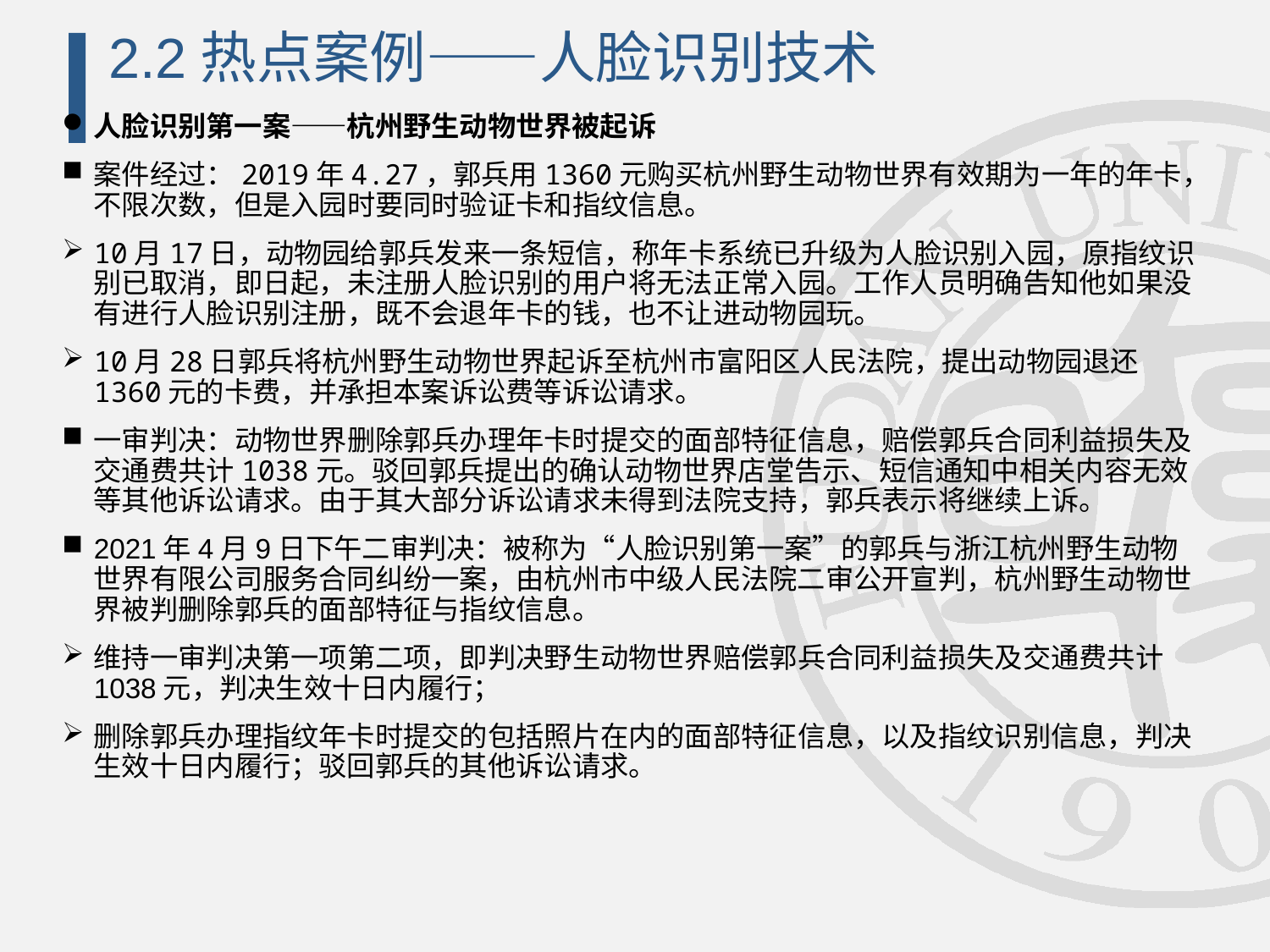

# 2.2热点案例——人脸识别技术
人脸识别第一案——杭州野生动物世界被起诉
案件经过：2019年4.27，郭兵用1360元购买杭州野生动物世界有效期为一年的年卡，不限次数，但是入园时要同时验证卡和指纹信息。
10月17日，动物园给郭兵发来一条短信，称年卡系统已升级为人脸识别入园，原指纹识别已取消，即日起，未注册人脸识别的用户将无法正常入园。工作人员明确告知他如果没有进行人脸识别注册，既不会退年卡的钱，也不让进动物园玩。
10月28日郭兵将杭州野生动物世界起诉至杭州市富阳区人民法院，提出动物园退还1360元的卡费，并承担本案诉讼费等诉讼请求。
一审判决：动物世界删除郭兵办理年卡时提交的面部特征信息，赔偿郭兵合同利益损失及交通费共计1038元。驳回郭兵提出的确认动物世界店堂告示、短信通知中相关内容无效等其他诉讼请求。由于其大部分诉讼请求未得到法院支持，郭兵表示将继续上诉。
2021年4月9日下午二审判决：被称为“人脸识别第一案”的郭兵与浙江杭州野生动物世界有限公司服务合同纠纷一案，由杭州市中级人民法院二审公开宣判，杭州野生动物世界被判删除郭兵的面部特征与指纹信息。
维持一审判决第一项第二项，即判决野生动物世界赔偿郭兵合同利益损失及交通费共计1038元，判决生效十日内履行；
删除郭兵办理指纹年卡时提交的包括照片在内的面部特征信息，以及指纹识别信息，判决生效十日内履行；驳回郭兵的其他诉讼请求。